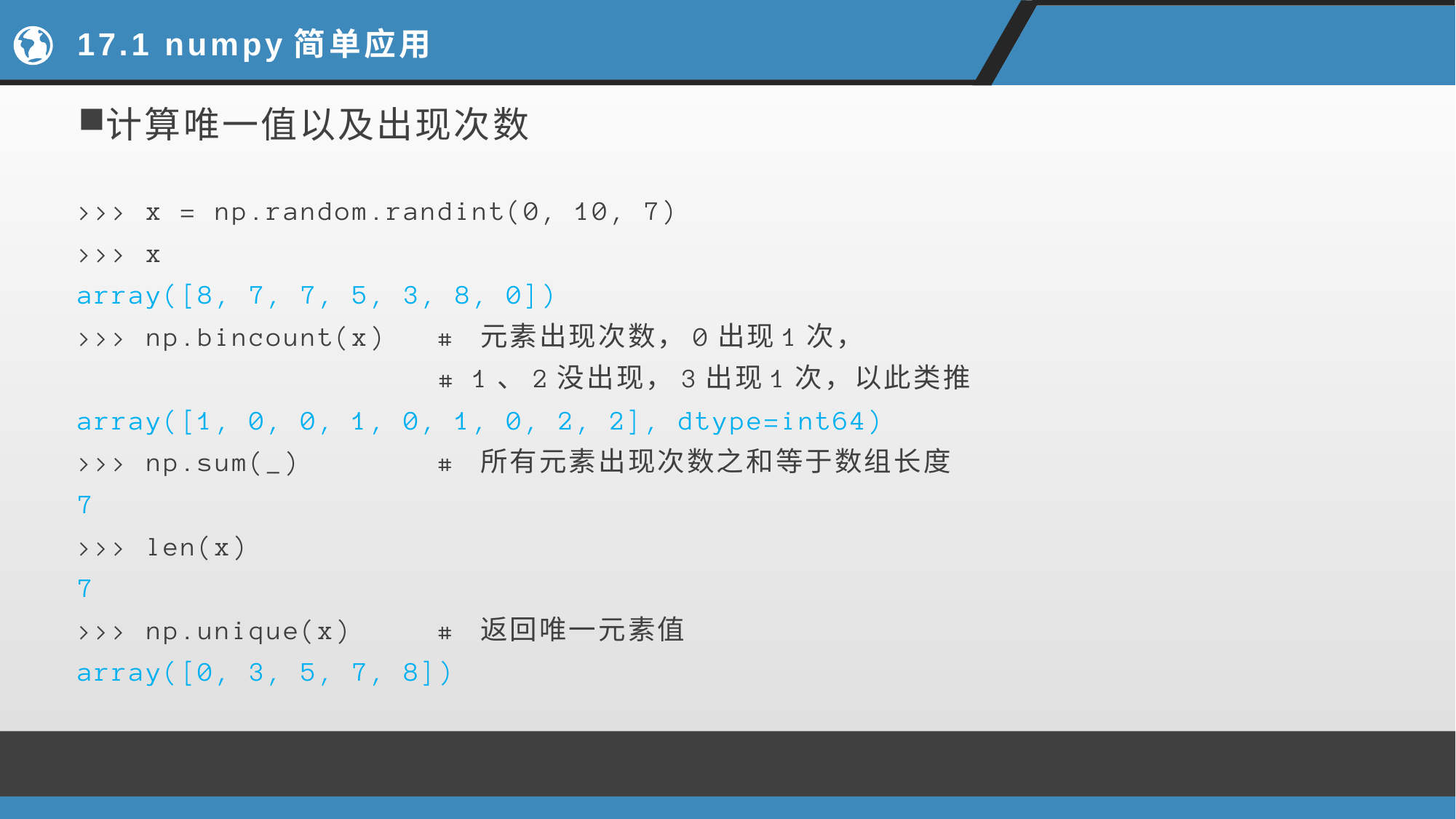

# 17.1 numpy简单应用

计算唯一值以及出现次数

>>> x = np.random.randint(0, 10, 7)
>>> x
array([8, 7, 7, 5, 3, 8, 0])
>>> np.bincount(x)   # 元素出现次数，0出现1次，
                     # 1、2没出现，3出现1次，以此类推
array([1, 0, 0, 1, 0, 1, 0, 2, 2], dtype=int64)
>>> np.sum(_)        # 所有元素出现次数之和等于数组长度
7
>>> len(x)
7
>>> np.unique(x)     # 返回唯一元素值
array([0, 3, 5, 7, 8])